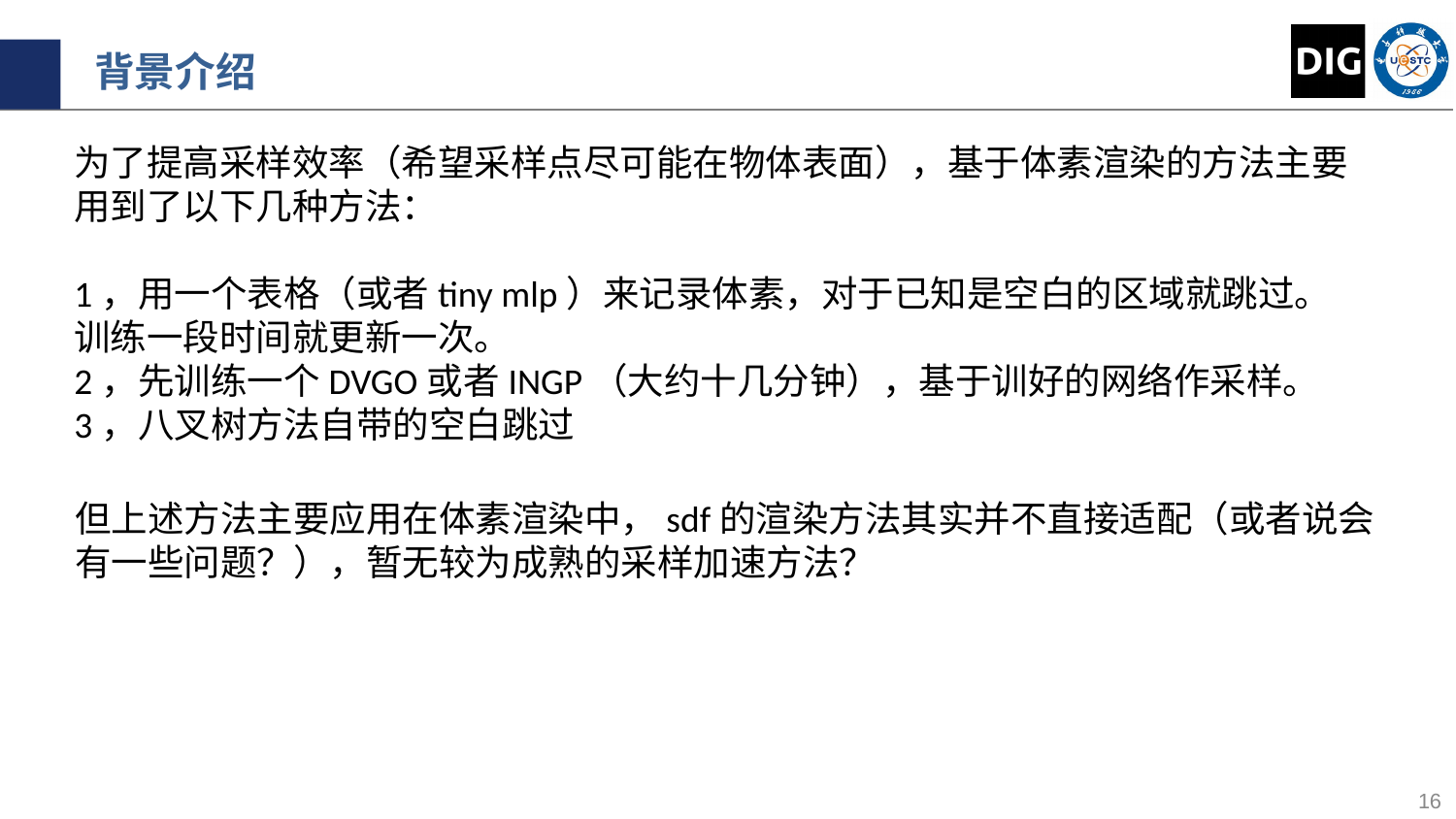

背景介绍
为了提高采样效率（希望采样点尽可能在物体表面），基于体素渲染的方法主要用到了以下几种方法：

1，用一个表格（或者tiny mlp）来记录体素，对于已知是空白的区域就跳过。训练一段时间就更新一次。
2，先训练一个DVGO或者INGP（大约十几分钟），基于训好的网络作采样。
3，八叉树方法自带的空白跳过
但上述方法主要应用在体素渲染中，sdf的渲染方法其实并不直接适配（或者说会有一些问题？），暂无较为成熟的采样加速方法？
16